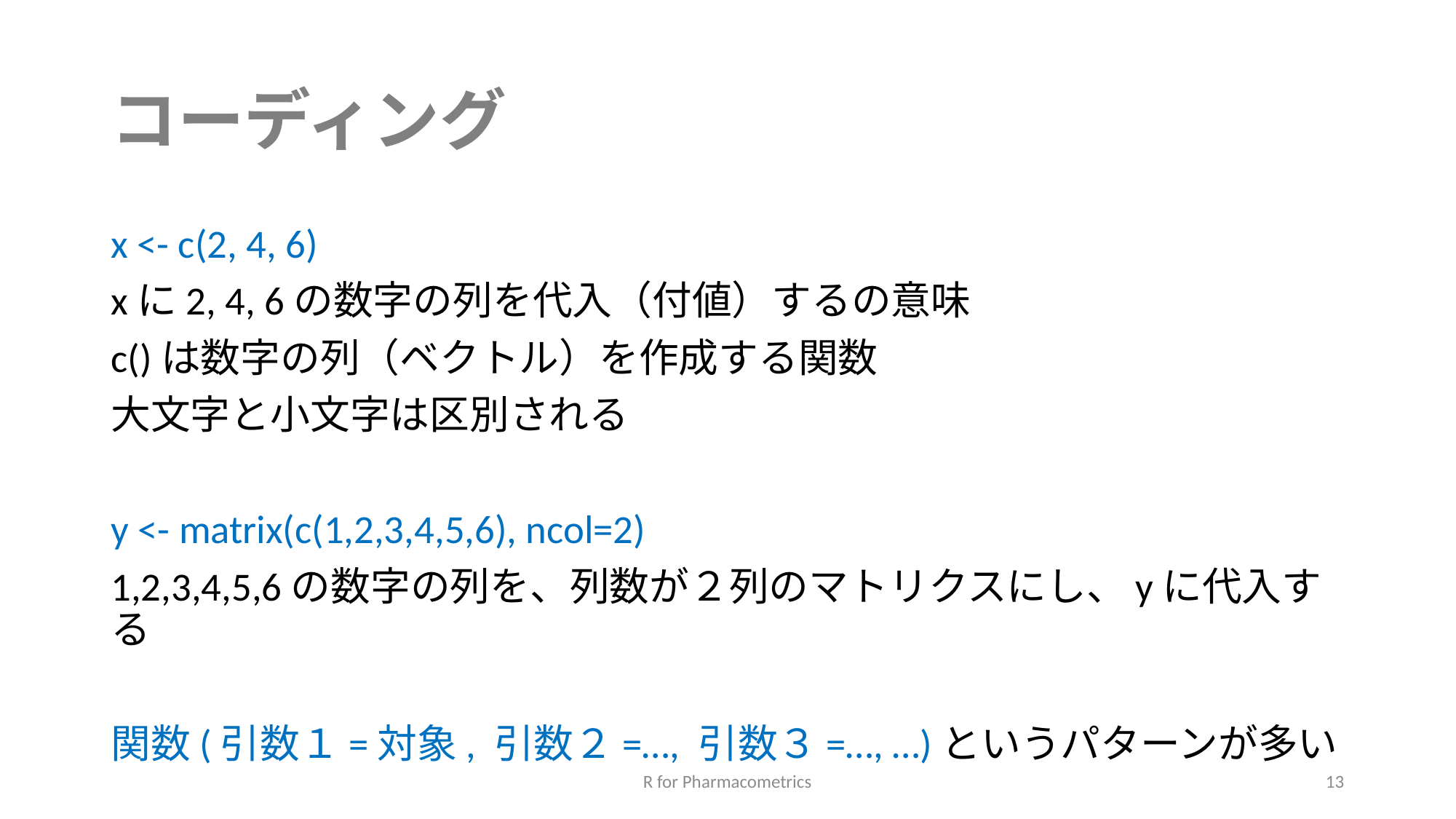

# コーディング
x <- c(2, 4, 6)
xに2, 4, 6の数字の列を代入（付値）するの意味
c()は数字の列（ベクトル）を作成する関数
大文字と小文字は区別される

y <- matrix(c(1,2,3,4,5,6), ncol=2)
1,2,3,4,5,6の数字の列を、列数が２列のマトリクスにし、yに代入する

関数(引数１=対象, 引数２=…, 引数３=…, …)というパターンが多い

R for Pharmacometrics
13